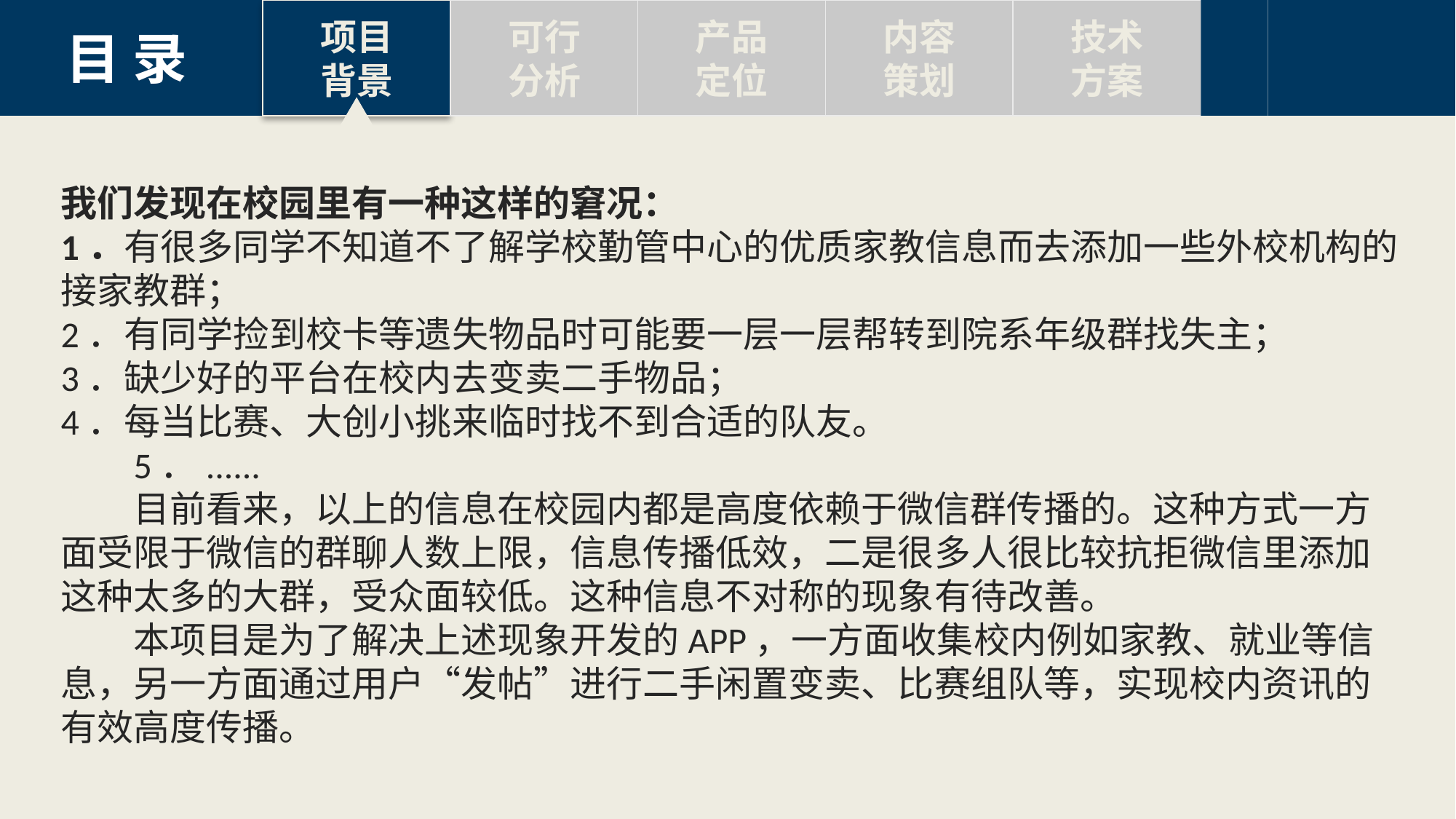

项目
背景
可行
分析
产品
定位
内容
策划
技术
方案

目 录

我们发现在校园里有一种这样的窘况：1．有很多同学不知道不了解学校勤管中心的优质家教信息而去添加一些外校机构的接家教群；2．有同学捡到校卡等遗失物品时可能要一层一层帮转到院系年级群找失主；3．缺少好的平台在校内去变卖二手物品；4．每当比赛、大创小挑来临时找不到合适的队友。5．......
目前看来，以上的信息在校园内都是高度依赖于微信群传播的。这种方式一方面受限于微信的群聊人数上限，信息传播低效，二是很多人很比较抗拒微信里添加这种太多的大群，受众面较低。这种信息不对称的现象有待改善。
本项目是为了解决上述现象开发的APP，一方面收集校内例如家教、就业等信息，另一方面通过用户“发帖”进行二手闲置变卖、比赛组队等，实现校内资讯的有效高度传播。
4